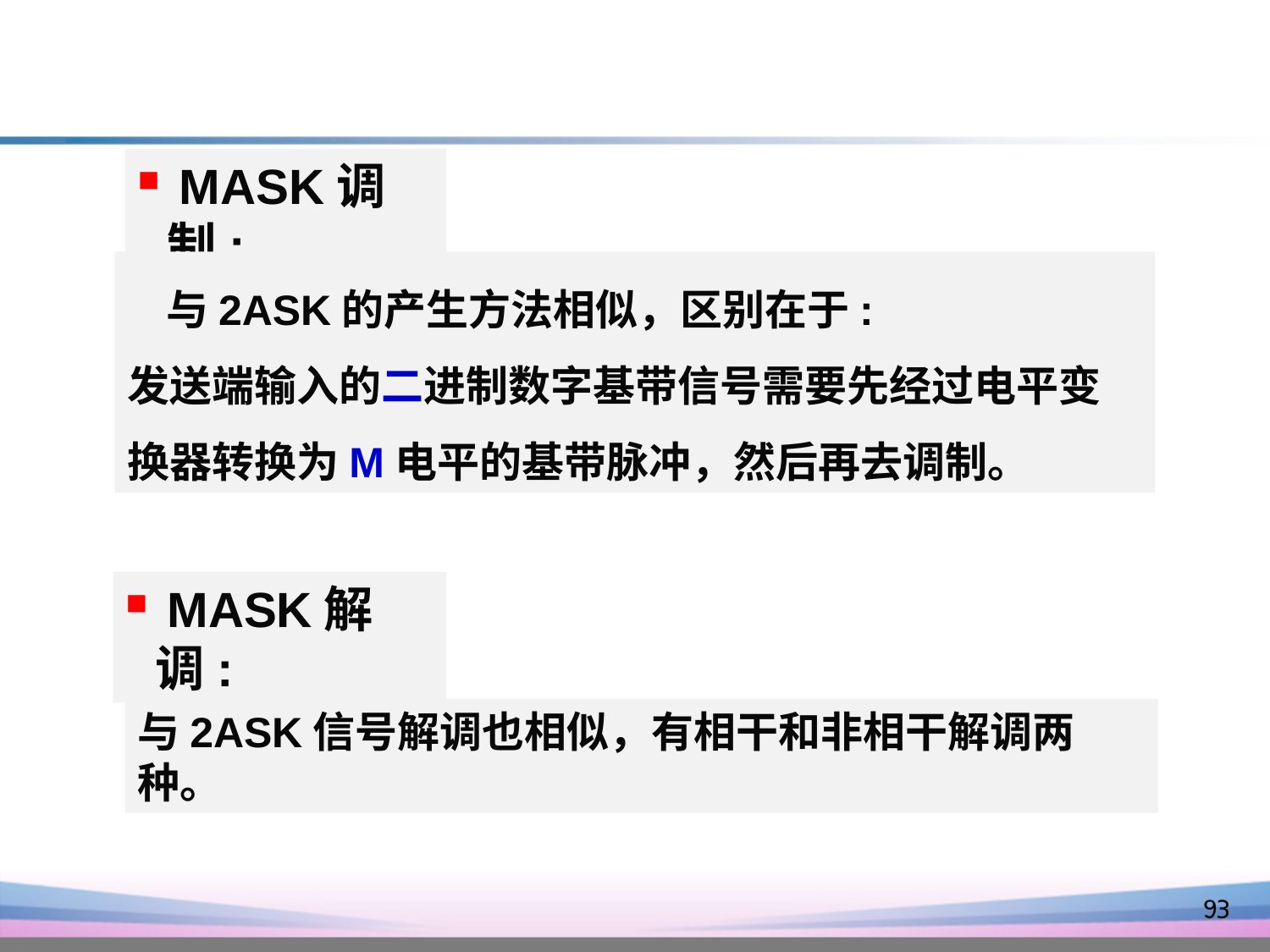

MASK调制:
   与2ASK的产生方法相似，区别在于:
发送端输入的二进制数字基带信号需要先经过电平变换器转换为M电平的基带脉冲，然后再去调制。
 MASK解调:
与2ASK信号解调也相似，有相干和非相干解调两种。
93